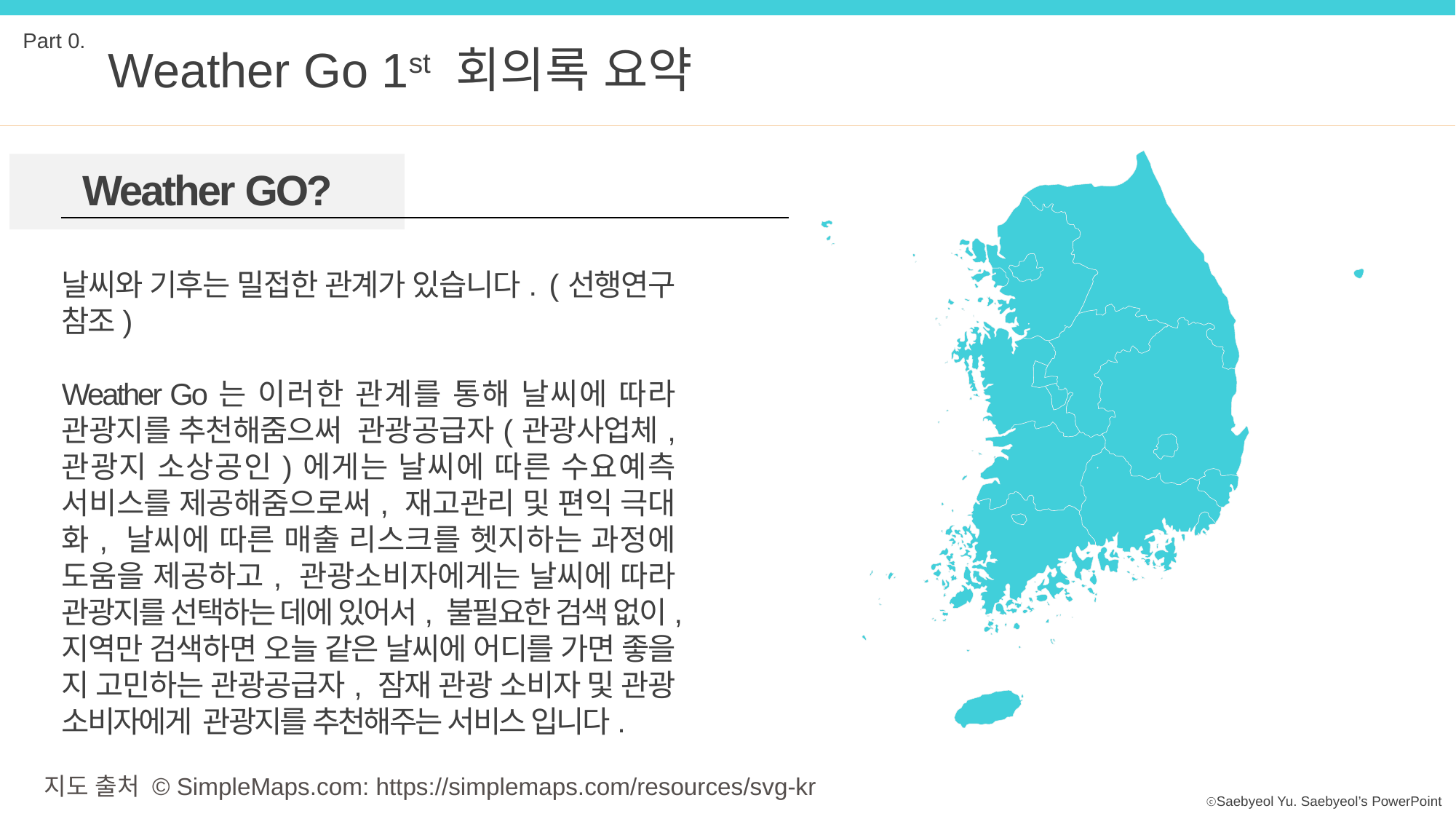

Part 0.
Weather Go 1st 회의록 요약

Weather GO?
날씨와 기후는 밀접한 관계가 있습니다.  (선행연구 참조)

Weather Go는 이러한 관계를 통해 날씨에 따라 관광지를 추천해줌으써  관광공급자(관광사업체, 관광지 소상공인)에게는 날씨에 따른 수요예측 서비스를 제공해줌으로써, 재고관리 및 편익 극대화, 날씨에 따른 매출 리스크를 헷지하는 과정에 도움을 제공하고, 관광소비자에게는 날씨에 따라 관광지를 선택하는 데에 있어서, 불필요한 검색 없이,지역만 검색하면 오늘 같은 날씨에 어디를 가면 좋을 지 고민하는 관광공급자, 잠재 관광 소비자 및 관광 소비자에게  관광지를 추천해주는 서비스 입니다.
지도 출처 © SimpleMaps.com: https://simplemaps.com/resources/svg-kr